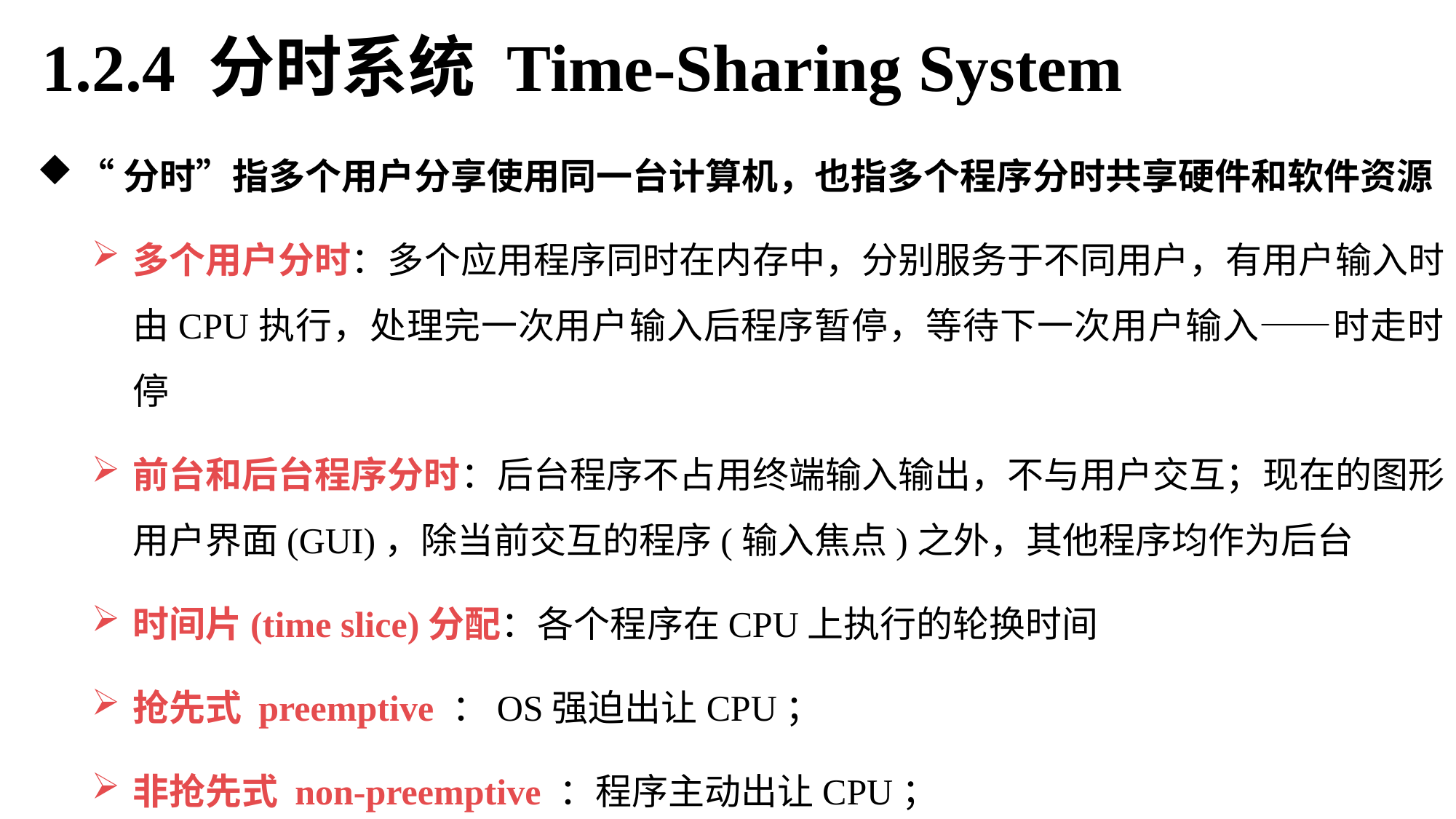

1.2.4 分时系统 Time-Sharing System
“分时”指多个用户分享使用同一台计算机，也指多个程序分时共享硬件和软件资源
多个用户分时：多个应用程序同时在内存中，分别服务于不同用户，有用户输入时由CPU执行，处理完一次用户输入后程序暂停，等待下一次用户输入——时走时停
前台和后台程序分时：后台程序不占用终端输入输出，不与用户交互；现在的图形用户界面(GUI)，除当前交互的程序(输入焦点)之外，其他程序均作为后台
时间片(time slice)分配：各个程序在CPU上执行的轮换时间
抢先式 preemptive ：OS强迫出让CPU；
非抢先式 non-preemptive ：程序主动出让CPU；